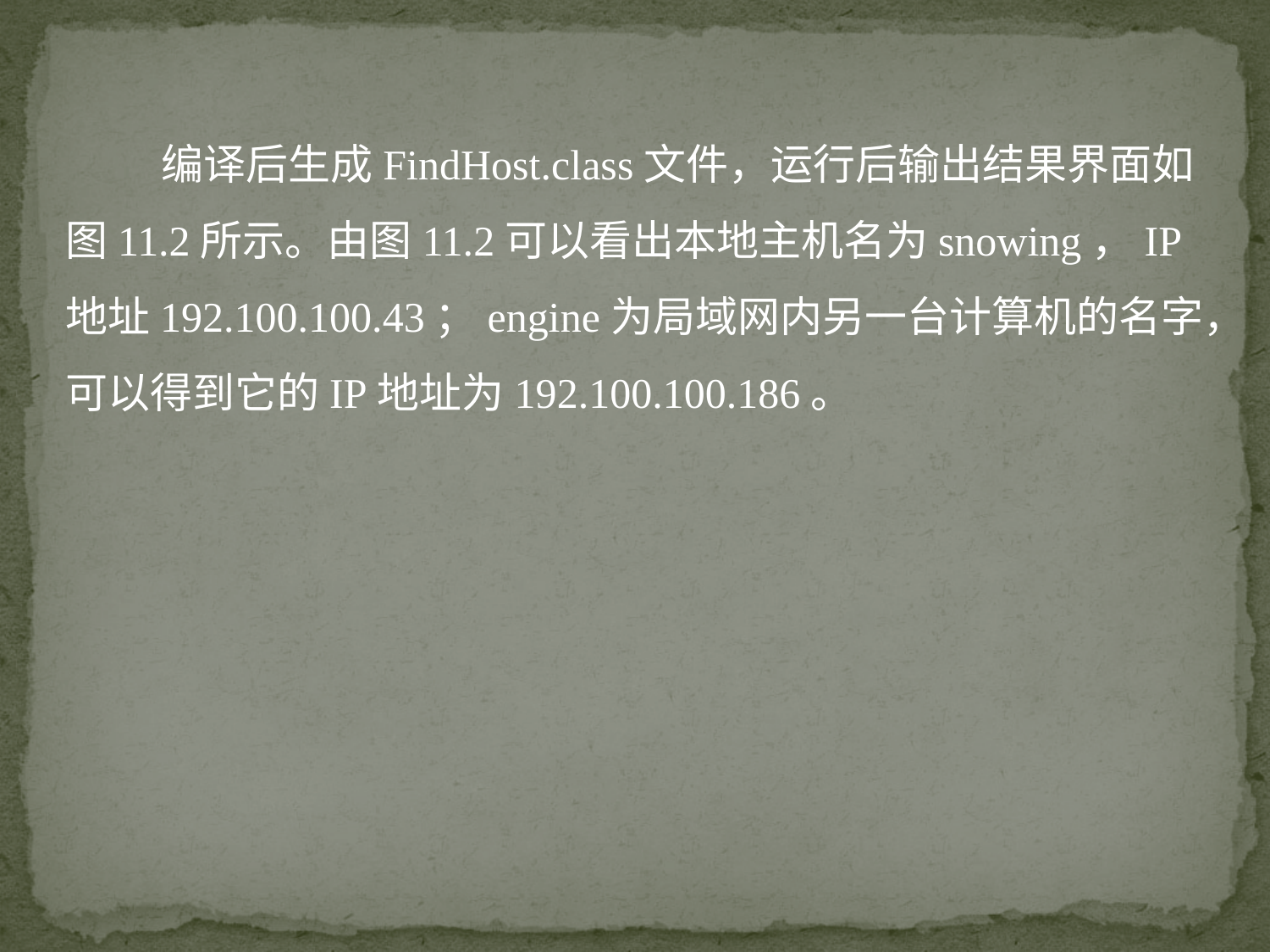

编译后生成FindHost.class文件，运行后输出结果界面如图11.2所示。由图11.2可以看出本地主机名为snowing，IP地址192.100.100.43；engine为局域网内另一台计算机的名字，可以得到它的IP地址为192.100.100.186。